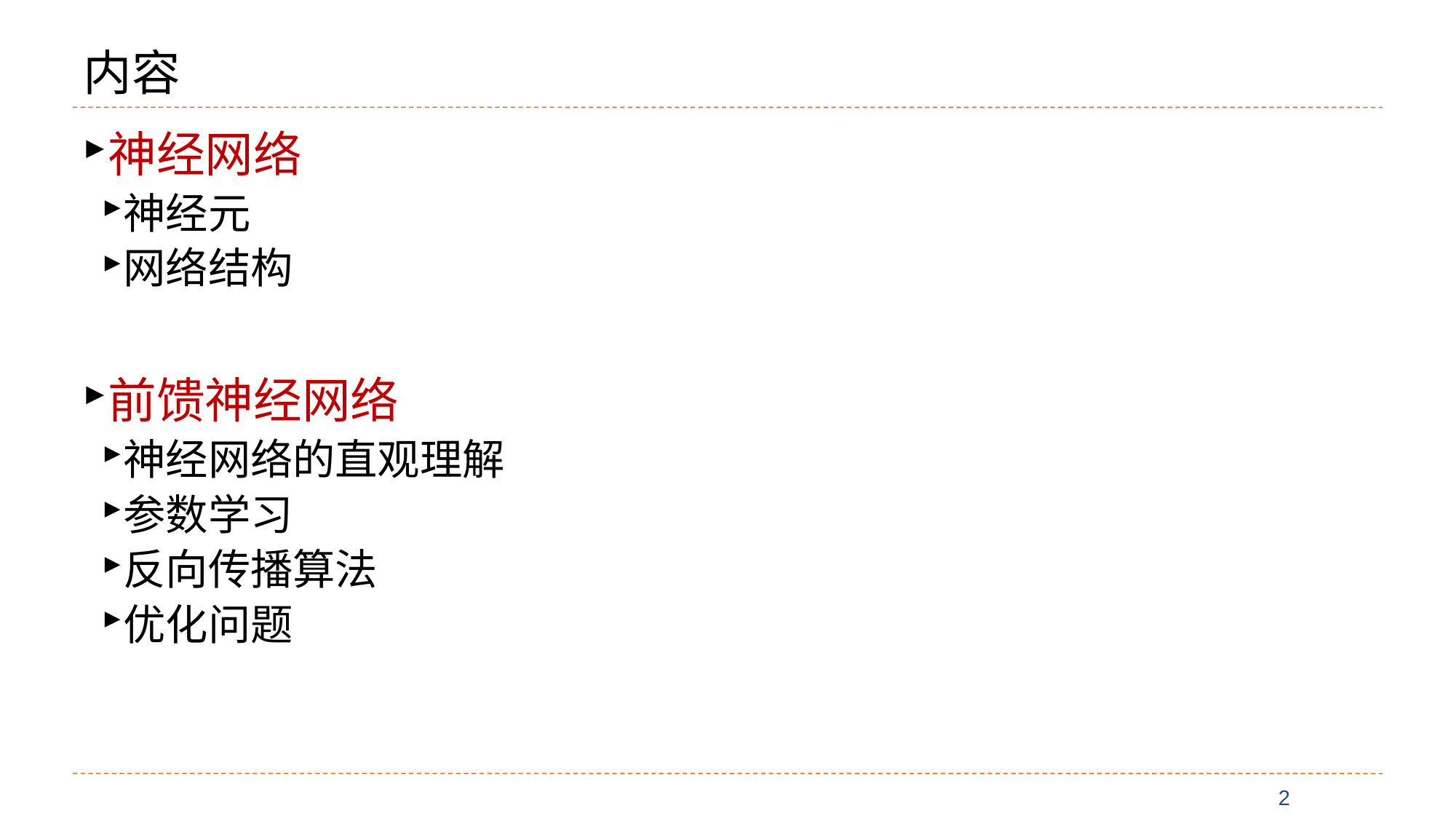

# 内容
神经网络
神经元
网络结构

前馈神经网络
神经网络的直观理解
参数学习
反向传播算法
优化问题